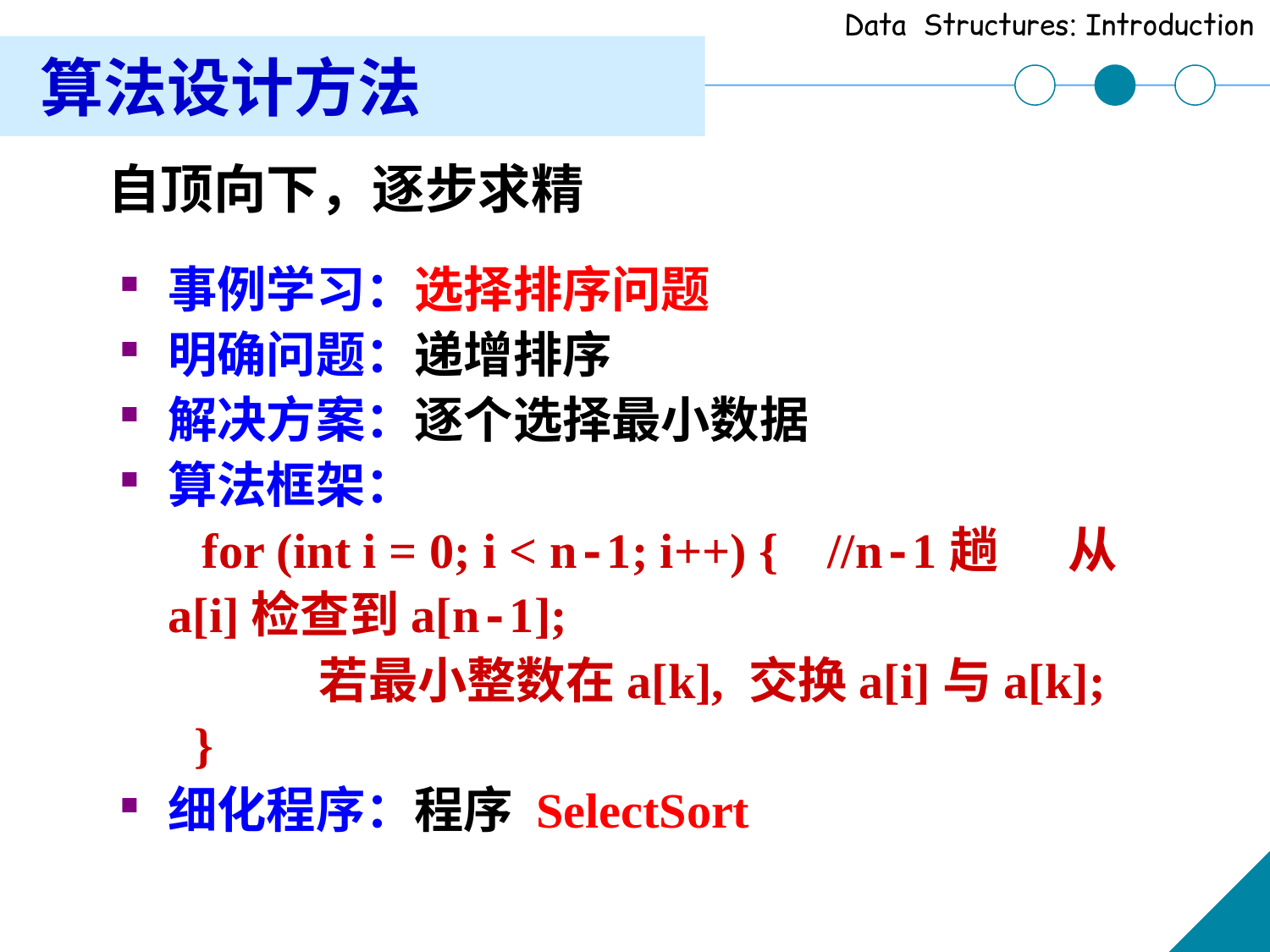

算法设计方法

自顶向下，逐步求精
事例学习：选择排序问题
明确问题：递增排序
解决方案：逐个选择最小数据
算法框架：
  for (int i = 0; i < n-1; i++) {    //n-1趟     	 从a[i]检查到a[n-1];
	 若最小整数在a[k], 交换a[i]与a[k];
      }
细化程序：程序 SelectSort